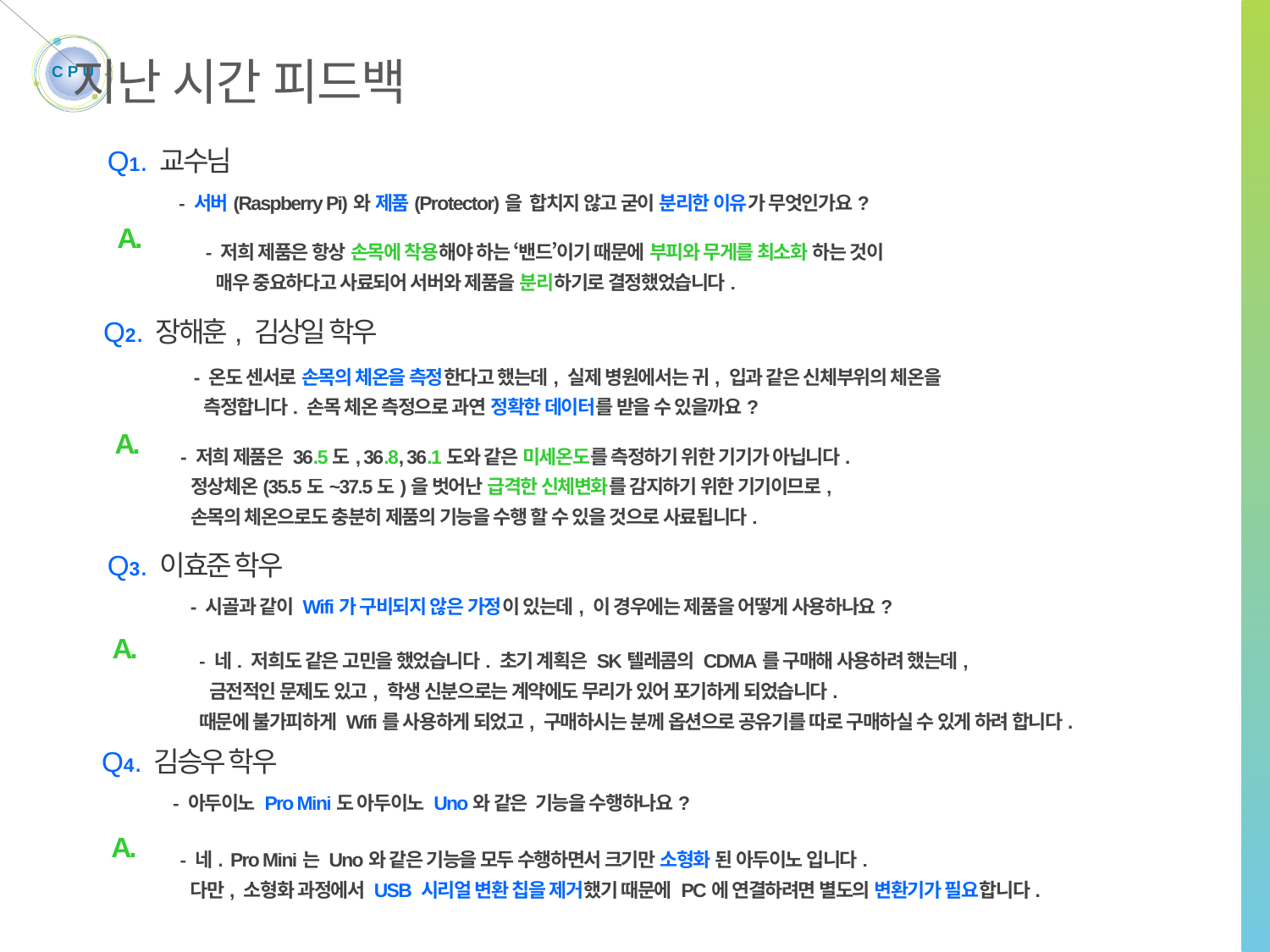

C P U

지난 시간 피드백
Q1. 교수님
- 서버(Raspberry Pi)와 제품(Protector)을  합치지 않고 굳이 분리한 이유가 무엇인가요?
A.
- 저희 제품은 항상 손목에 착용해야 하는 ‘밴드’이기 때문에 부피와 무게를 최소화 하는 것이
 매우 중요하다고 사료되어 서버와 제품을 분리하기로 결정했었습니다.
Q2. 장해훈, 김상일 학우
- 온도 센서로 손목의 체온을 측정한다고 했는데, 실제 병원에서는 귀, 입과 같은 신체부위의 체온을
 측정합니다. 손목 체온 측정으로 과연 정확한 데이터를 받을 수 있을까요?
A.
- 저희 제품은 36.5도, 36.8, 36.1도와 같은 미세온도를 측정하기 위한 기기가 아닙니다.
 정상체온(35.5도~37.5도)을 벗어난 급격한 신체변화를 감지하기 위한 기기이므로,
 손목의 체온으로도 충분히 제품의 기능을 수행 할 수 있을 것으로 사료됩니다.

Q3. 이효준 학우
- 시골과 같이 Wifi가 구비되지 않은 가정이 있는데, 이 경우에는 제품을 어떻게 사용하나요?
A.
- 네. 저희도 같은 고민을 했었습니다. 초기 계획은 SK텔레콤의 CDMA를 구매해 사용하려 했는데,
 금전적인 문제도 있고, 학생 신분으로는 계약에도 무리가 있어 포기하게 되었습니다.
때문에 불가피하게 Wifi를 사용하게 되었고, 구매하시는 분께 옵션으로 공유기를 따로 구매하실 수 있게 하려 합니다.
Q4. 김승우 학우
- 아두이노 Pro Mini도 아두이노 Uno와 같은  기능을 수행하나요?
A.
- 네.  Pro Mini는 Uno와 같은 기능을 모두 수행하면서 크기만 소형화 된 아두이노 입니다.
 다만, 소형화 과정에서 USB 시리얼 변환 칩을 제거했기 때문에 PC에 연결하려면 별도의 변환기가 필요합니다.